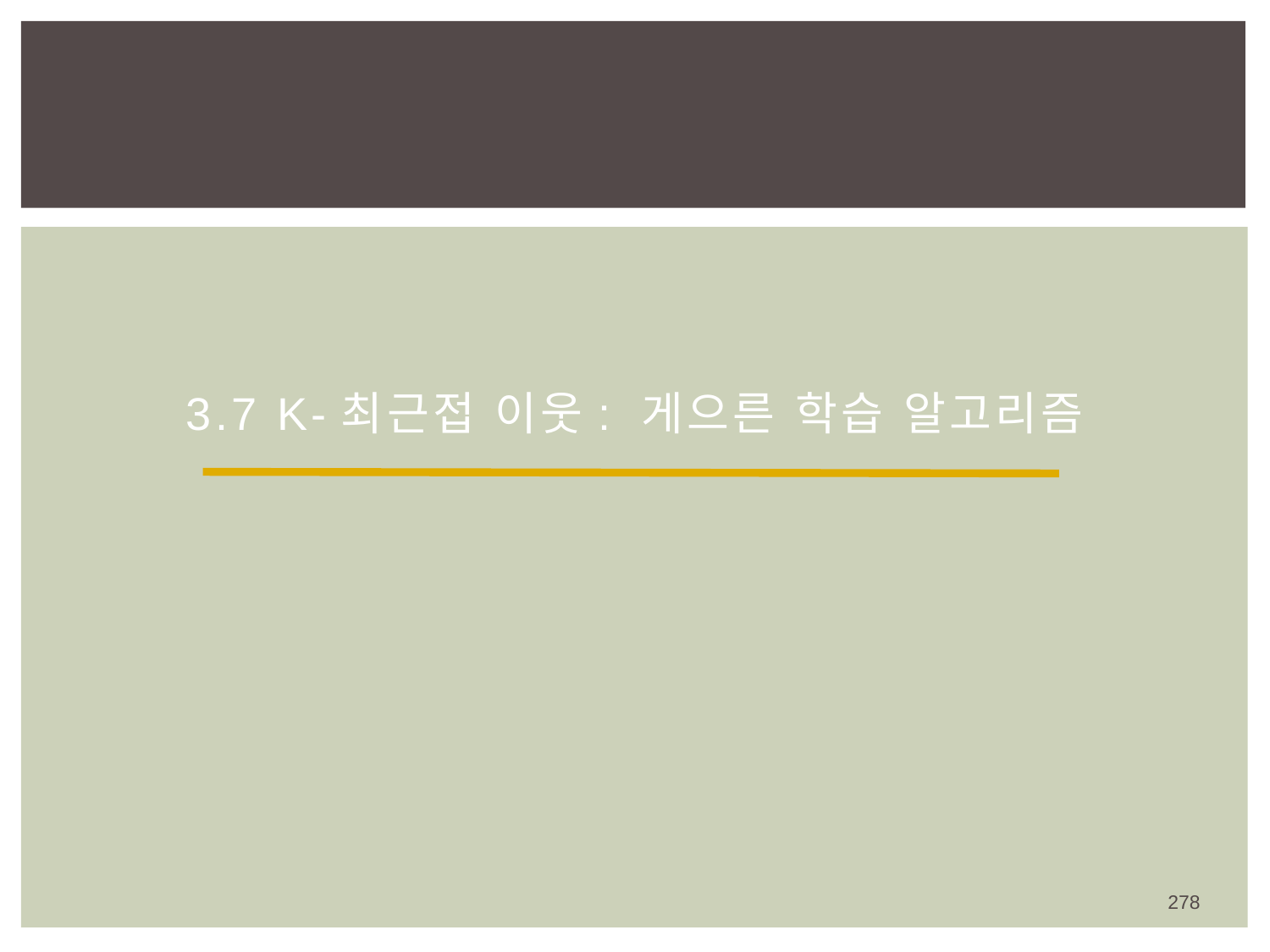

# 3.7 k-최근접 이웃: 게으른 학습 알고리즘
278